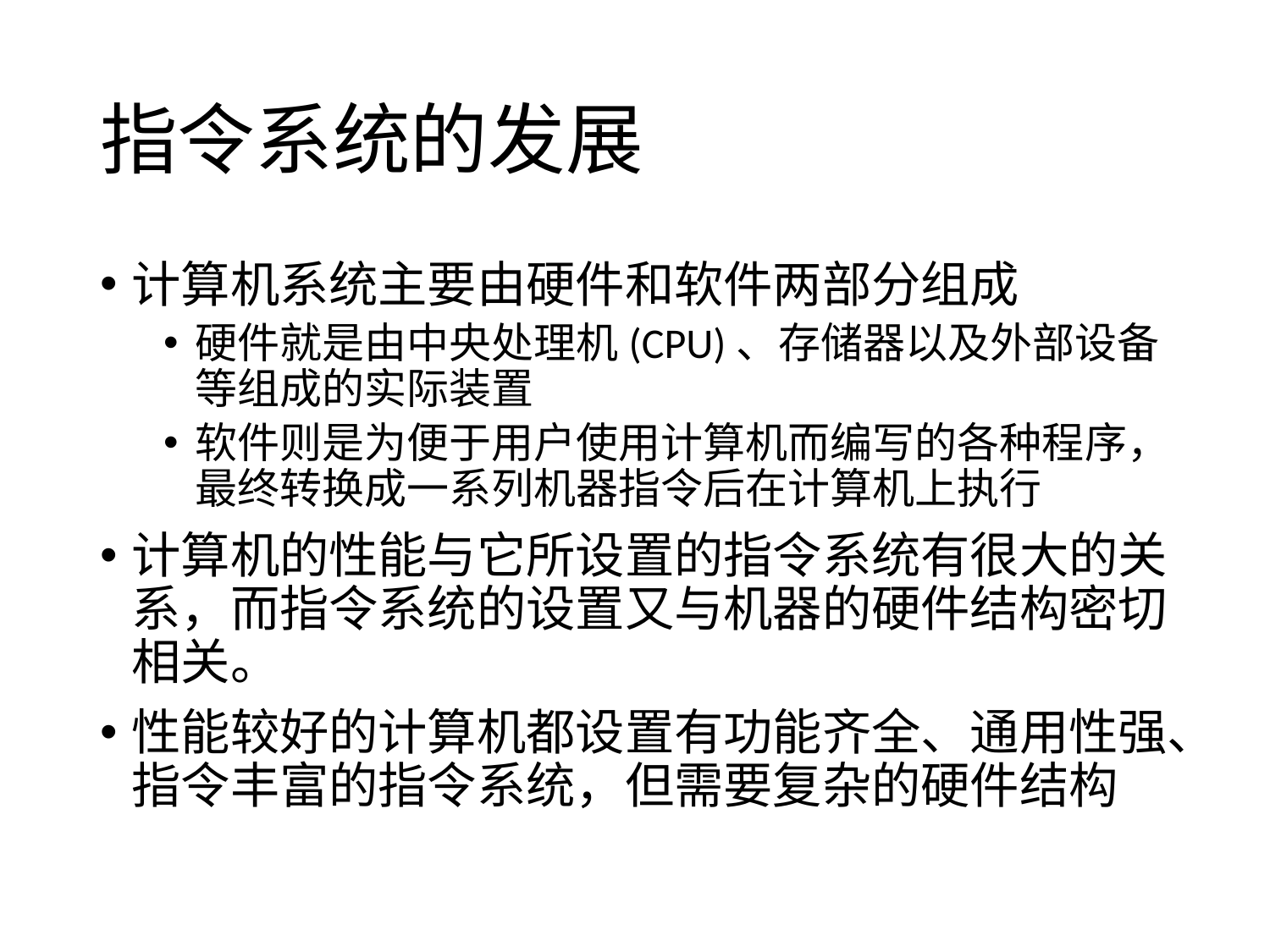

# 指令系统的发展
计算机系统主要由硬件和软件两部分组成
硬件就是由中央处理机(CPU)、存储器以及外部设备等组成的实际装置
软件则是为便于用户使用计算机而编写的各种程序，最终转换成一系列机器指令后在计算机上执行
计算机的性能与它所设置的指令系统有很大的关系，而指令系统的设置又与机器的硬件结构密切相关。
性能较好的计算机都设置有功能齐全、通用性强、指令丰富的指令系统，但需要复杂的硬件结构